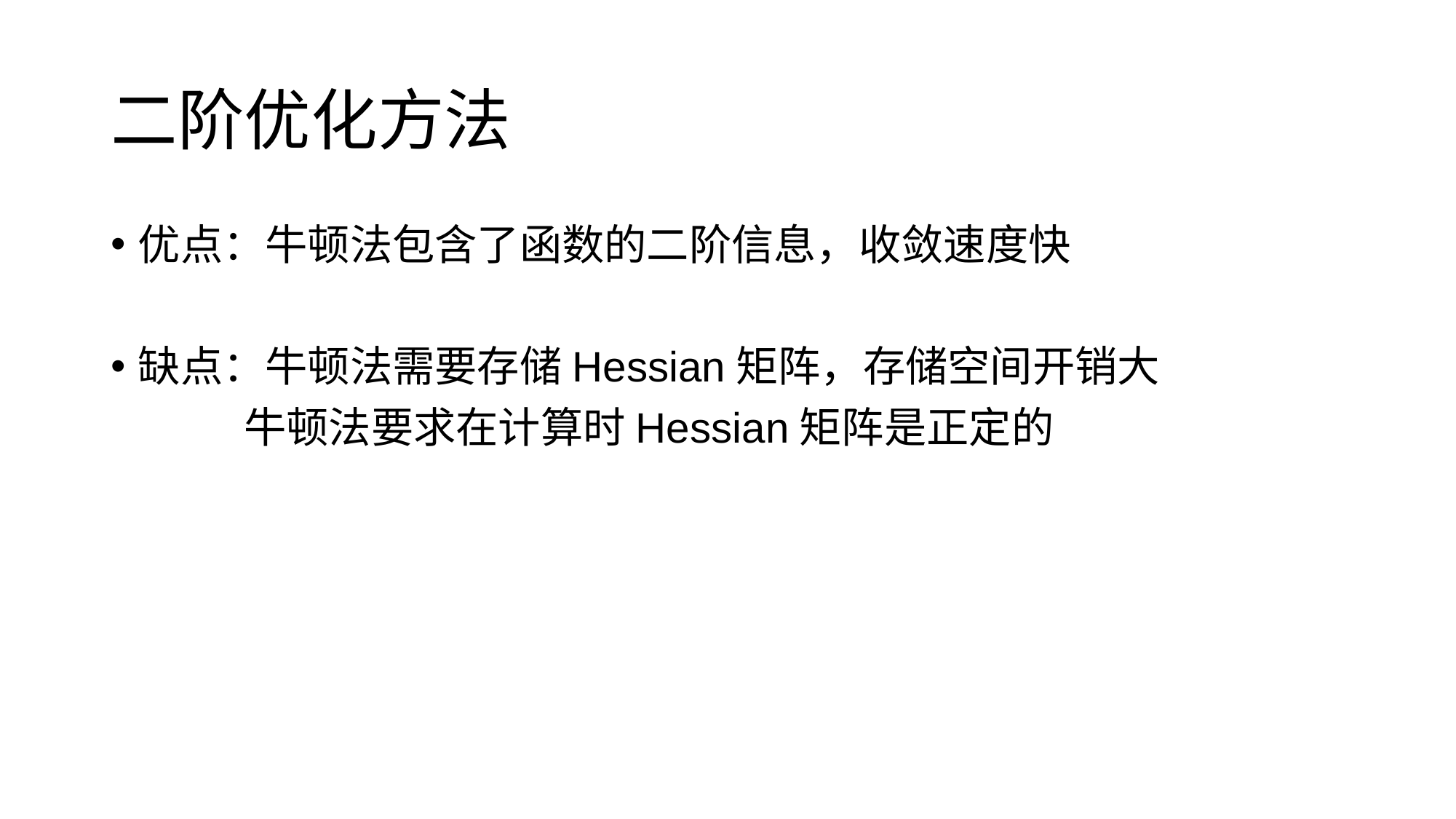

# 二阶优化方法
优点：牛顿法包含了函数的二阶信息，收敛速度快

缺点：牛顿法需要存储Hessian矩阵，存储空间开销大
             牛顿法要求在计算时Hessian矩阵是正定的